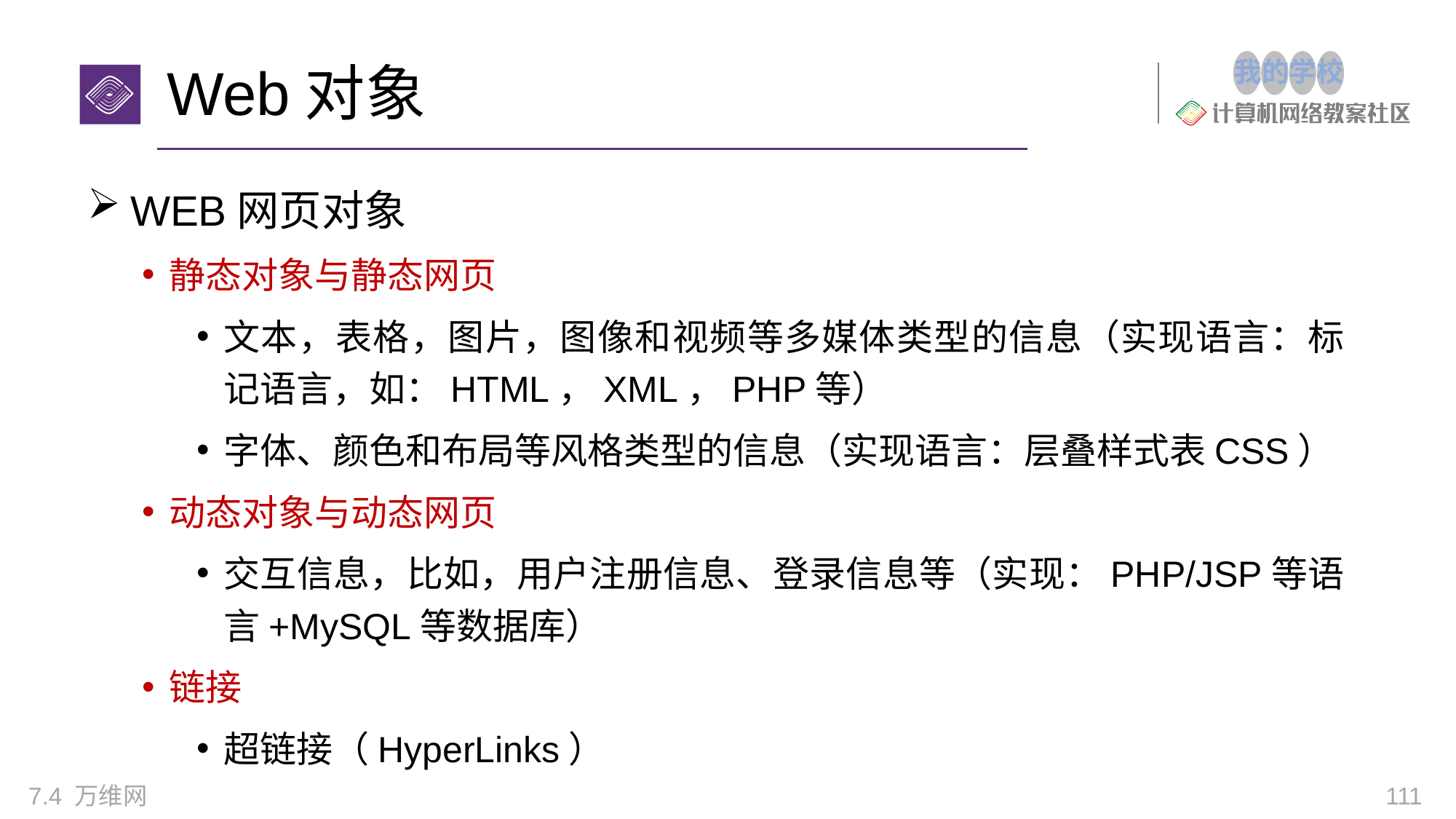

# Web对象
WEB网页对象
静态对象与静态网页
文本，表格，图片，图像和视频等多媒体类型的信息（实现语言：标记语言，如：HTML，XML，PHP等）
字体、颜色和布局等风格类型的信息（实现语言：层叠样式表CSS）
动态对象与动态网页
交互信息，比如，用户注册信息、登录信息等（实现：PHP/JSP等语言+MySQL等数据库）
链接
超链接（HyperLinks）
7.4 万维网
111